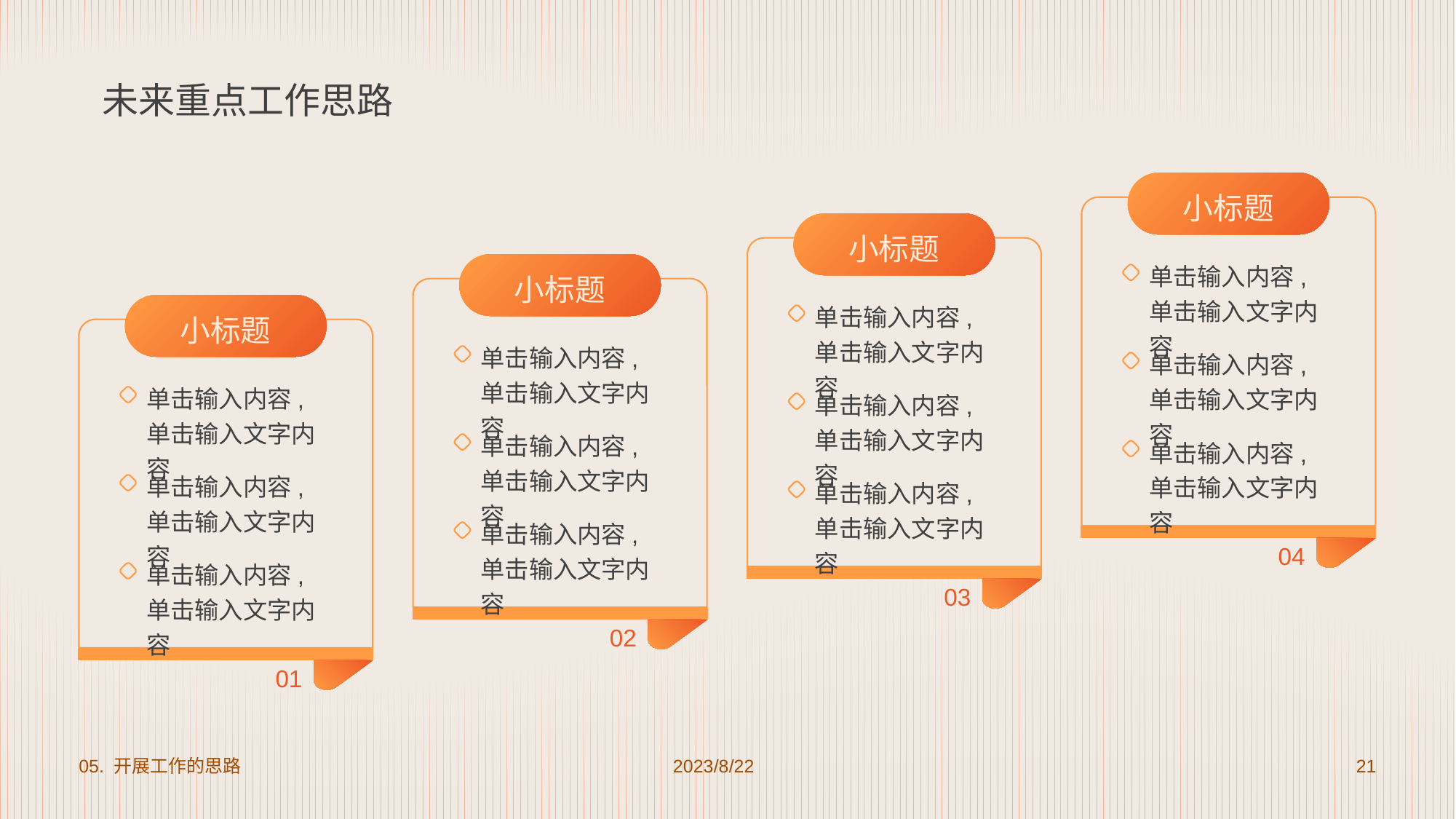

# 未来重点工作思路
小标题

单击输入内容,单击输入文字内容

单击输入内容,单击输入文字内容

单击输入内容,单击输入文字内容

04
小标题

单击输入内容,单击输入文字内容

单击输入内容,单击输入文字内容

单击输入内容,单击输入文字内容

03
小标题

单击输入内容,单击输入文字内容

单击输入内容,单击输入文字内容

单击输入内容,单击输入文字内容

02
小标题

单击输入内容,单击输入文字内容

单击输入内容,单击输入文字内容

单击输入内容,单击输入文字内容

01
05. 开展工作的思路
2023/8/22
21